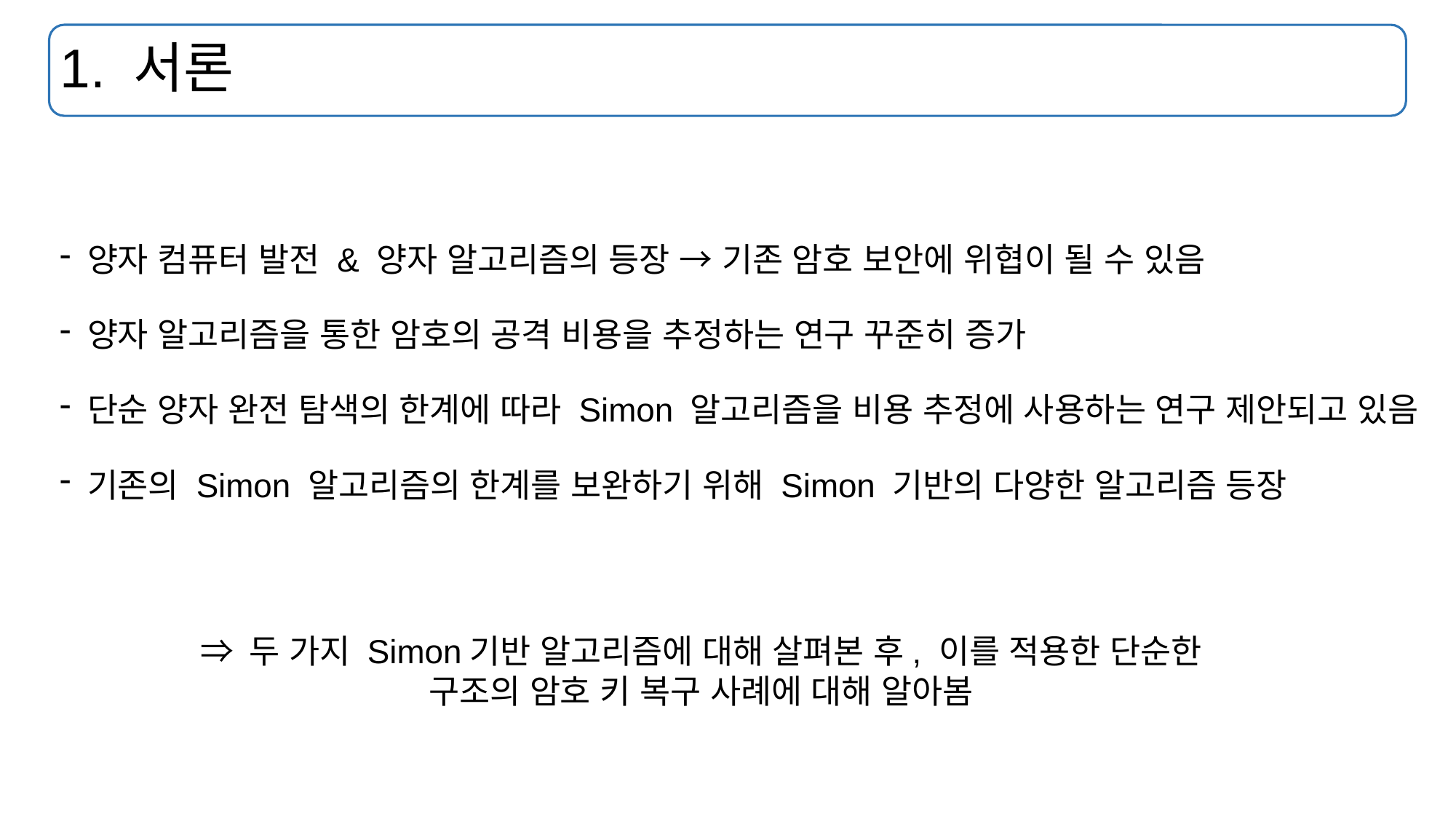

# 1. 서론
양자 컴퓨터 발전 & 양자 알고리즘의 등장 → 기존 암호 보안에 위협이 될 수 있음
양자 알고리즘을 통한 암호의 공격 비용을 추정하는 연구 꾸준히 증가
단순 양자 완전 탐색의 한계에 따라 Simon 알고리즘을 비용 추정에 사용하는 연구 제안되고 있음
기존의 Simon 알고리즘의 한계를 보완하기 위해 Simon 기반의 다양한 알고리즘 등장
⇒ 두 가지 Simon기반 알고리즘에 대해 살펴본 후, 이를 적용한 단순한 구조의 암호 키 복구 사례에 대해 알아봄